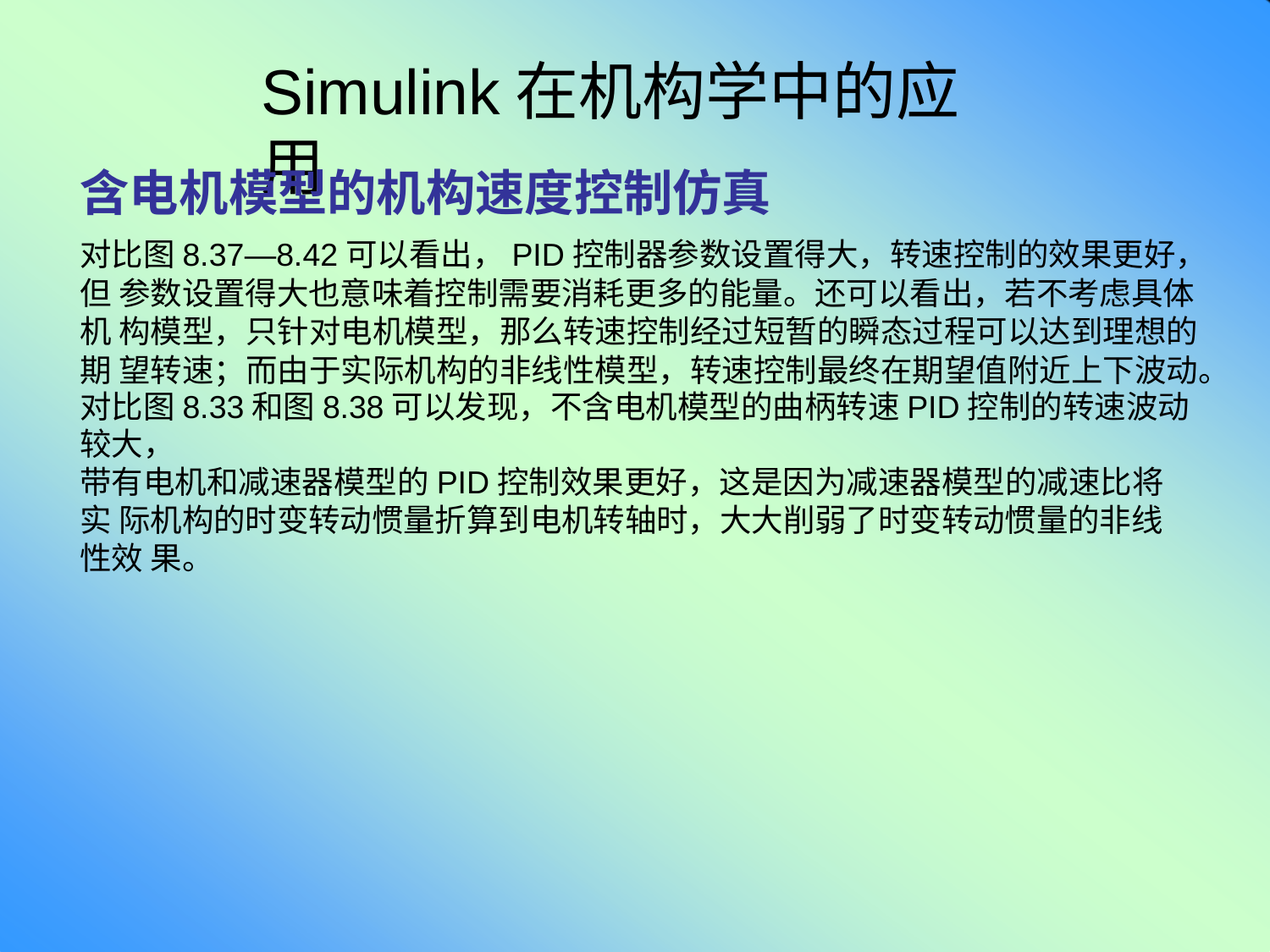

# Simulink在机构学中的应用
含电机模型的机构速度控制仿真
对比图8.37—8.42可以看出，PID控制器参数设置得大，转速控制的效果更好，但 参数设置得大也意味着控制需要消耗更多的能量。还可以看出，若不考虑具体机 构模型，只针对电机模型，那么转速控制经过短暂的瞬态过程可以达到理想的期 望转速；而由于实际机构的非线性模型，转速控制最终在期望值附近上下波动。
对比图8.33和图8.38可以发现，不含电机模型的曲柄转速PID控制的转速波动较大，
带有电机和减速器模型的PID控制效果更好，这是因为减速器模型的减速比将实 际机构的时变转动惯量折算到电机转轴时，大大削弱了时变转动惯量的非线性效 果。